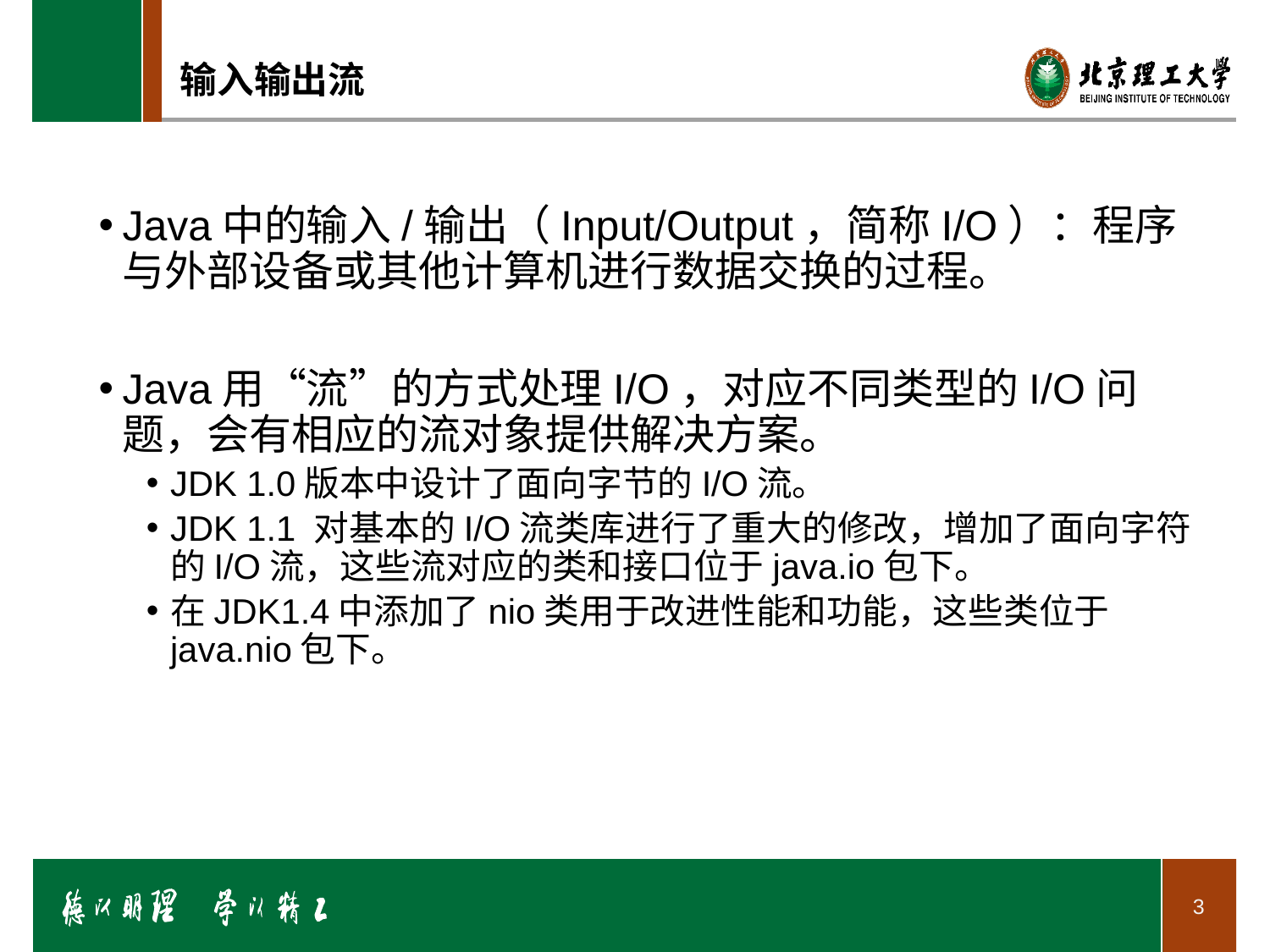

# 输入输出流
Java中的输入/输出（Input/Output，简称I/O）：程序与外部设备或其他计算机进行数据交换的过程。

Java用“流”的方式处理I/O，对应不同类型的I/O问题，会有相应的流对象提供解决方案。
JDK 1.0版本中设计了面向字节的I/O流。
JDK 1.1 对基本的I/O流类库进行了重大的修改，增加了面向字符的I/O流，这些流对应的类和接口位于java.io包下。
在JDK1.4中添加了nio类用于改进性能和功能，这些类位于java.nio包下。